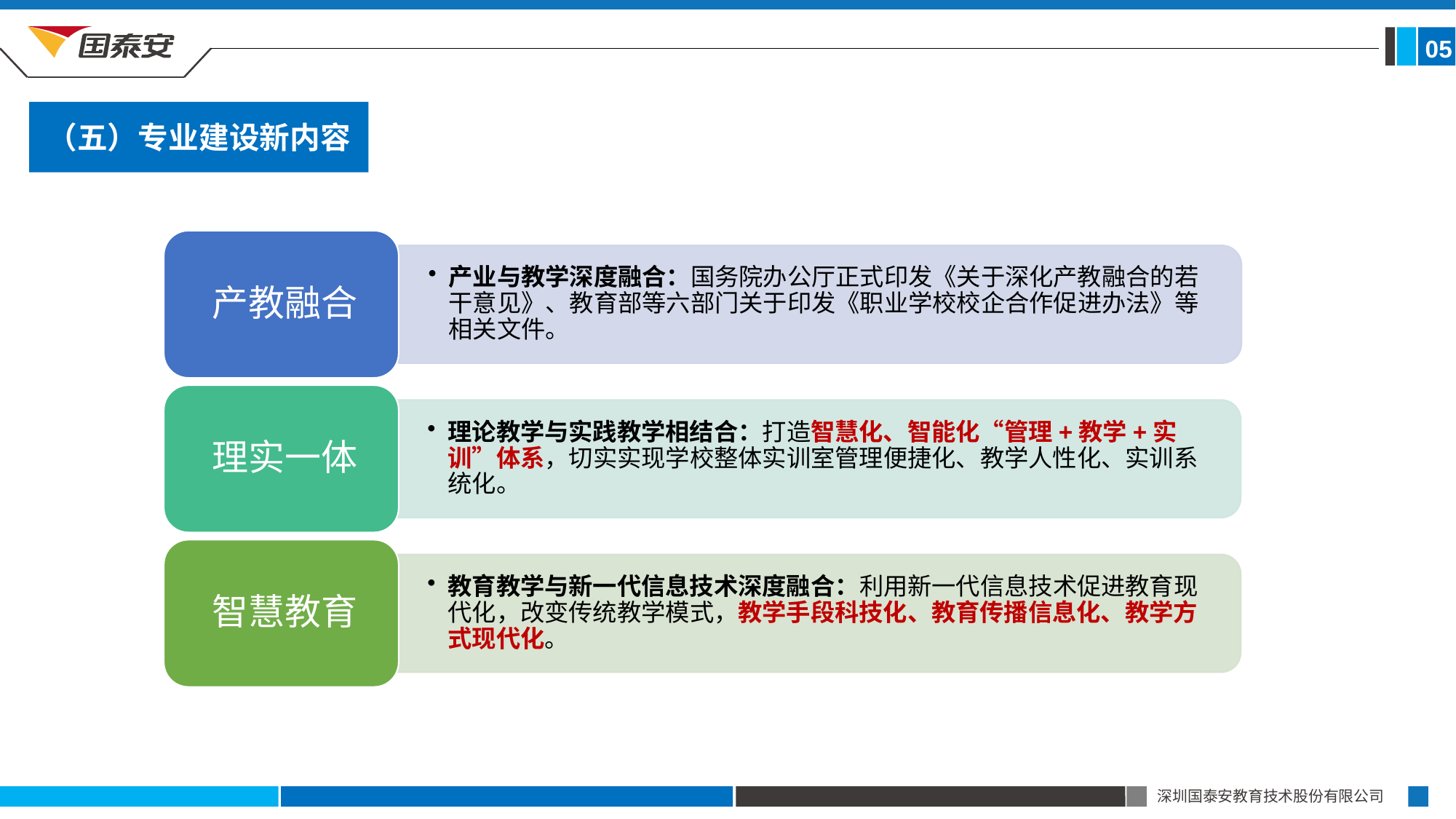

05
（五）专业建设新内容
产业与教学深度融合：国务院办公厅正式印发《关于深化产教融合的若干意见》、教育部等六部门关于印发《职业学校校企合作促进办法》等相关文件。
产教融合
理论教学与实践教学相结合：打造智慧化、智能化“管理+教学+实训”体系，切实实现学校整体实训室管理便捷化、教学人性化、实训系统化。
理实一体
教育教学与新一代信息技术深度融合：利用新一代信息技术促进教育现代化，改变传统教学模式，教学手段科技化、教育传播信息化、教学方式现代化。
智慧教育